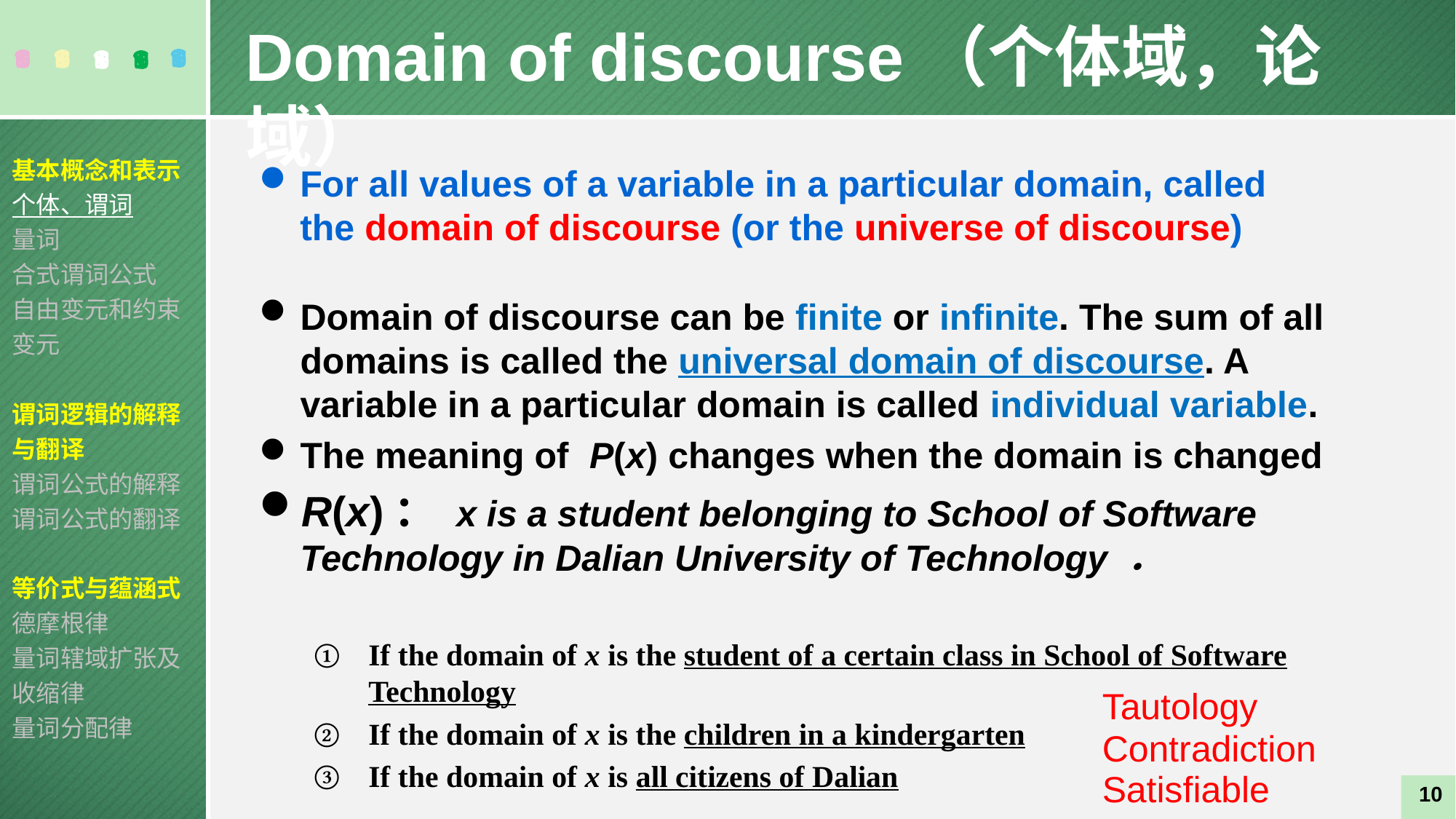

Domain of discourse（个体域，论域）

基本概念和表示
个体、谓词
量词
合式谓词公式
自由变元和约束变元

谓词逻辑的解释与翻译
谓词公式的解释
谓词公式的翻译

等价式与蕴涵式
德摩根律
量词辖域扩张及收缩律
量词分配律

For all values of a variable in a particular domain, called the domain of discourse (or the universe of discourse)
Domain of discourse can be finite or infinite. The sum of all domains is called the universal domain of discourse. A variable in a particular domain is called individual variable.
The meaning of  P(x) changes when the domain is changed
R(x)： x is a student belonging to School of Software Technology in Dalian University of Technology ．

If the domain of x is the student of a certain class in School of Software Technology
If the domain of x is the children in a kindergarten
If the domain of x is all citizens of Dalian
Tautology
Contradiction
Satisfiable
10